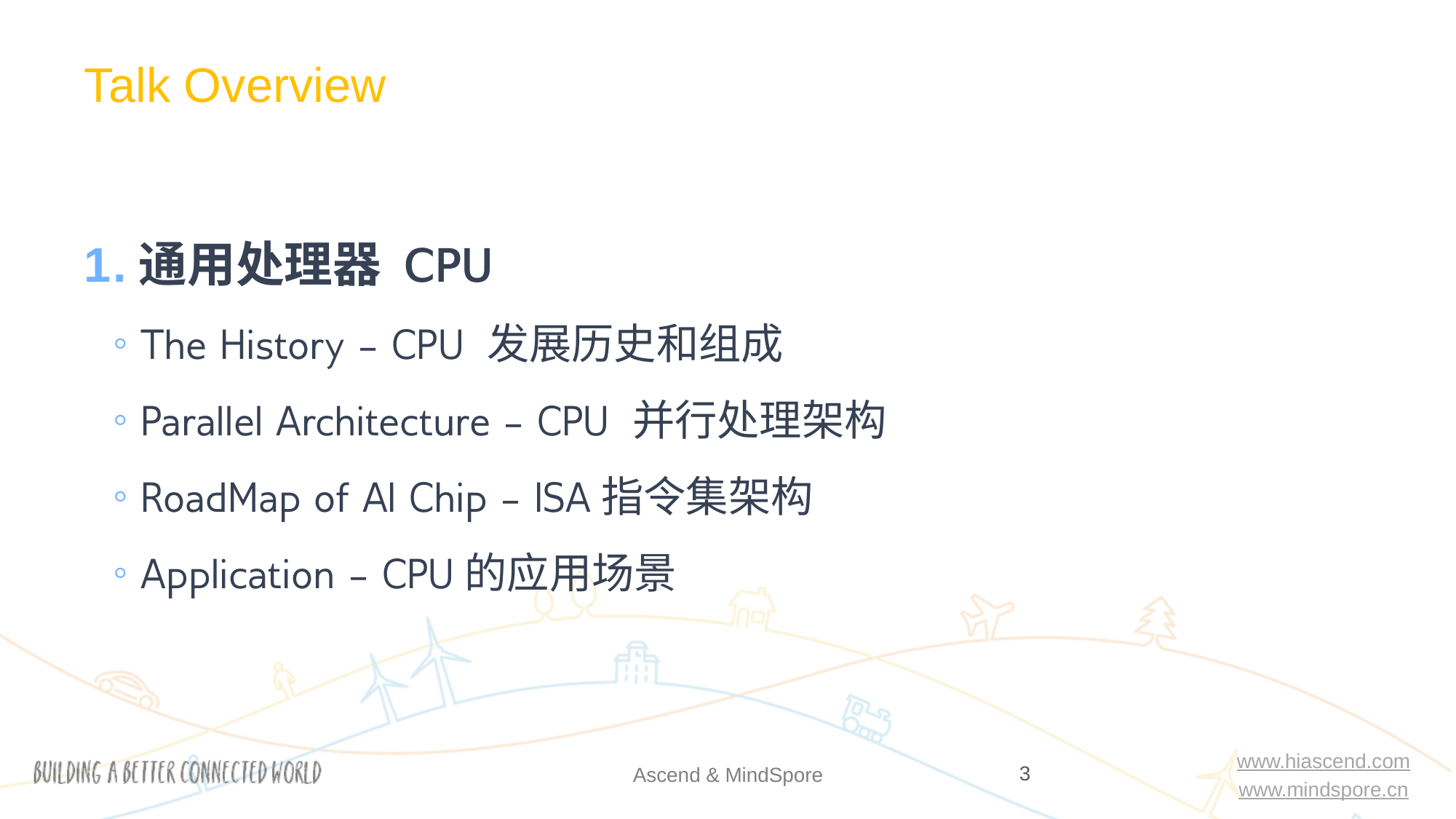

Talk Overview
通用处理器 CPU
The History – CPU 发展历史和组成
Parallel Architecture – CPU 并行处理架构
RoadMap of AI Chip – ISA指令集架构
Application – CPU的应用场景